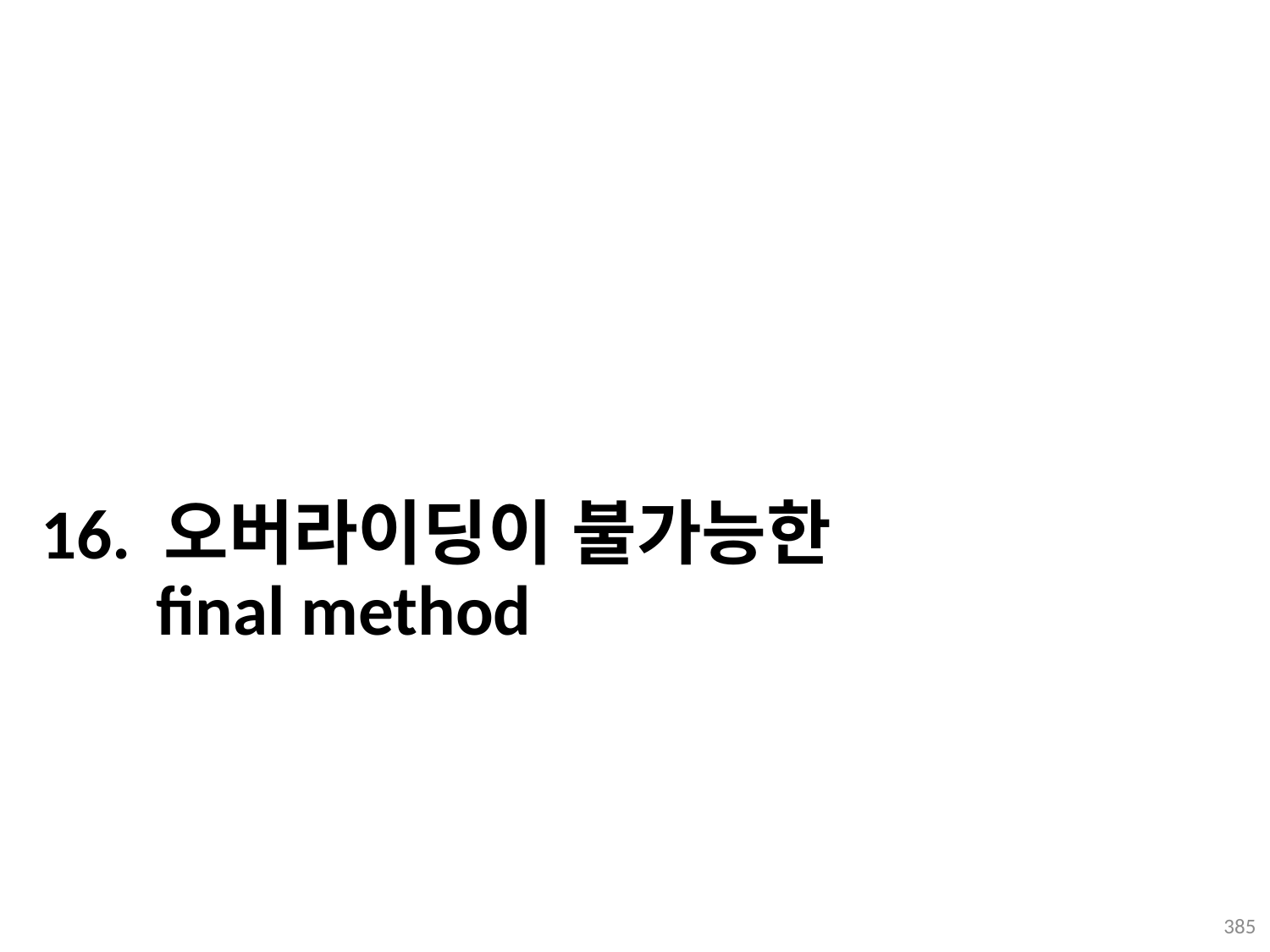

# 16. 오버라이딩이 불가능한 final method
385